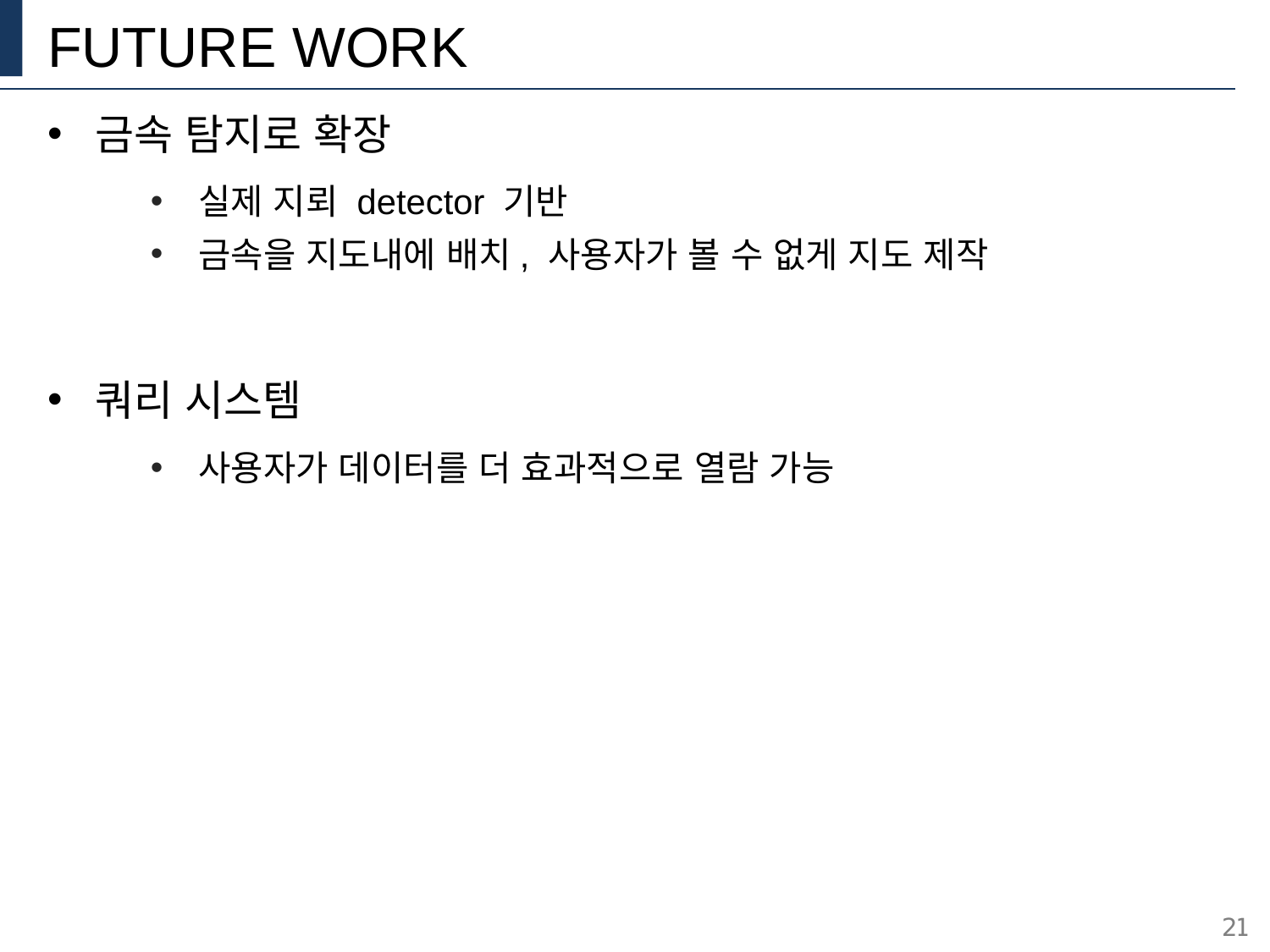

# Future work
금속 탐지로 확장
실제 지뢰 detector 기반
금속을 지도내에 배치, 사용자가 볼 수 없게 지도 제작

쿼리 시스템
사용자가 데이터를 더 효과적으로 열람 가능